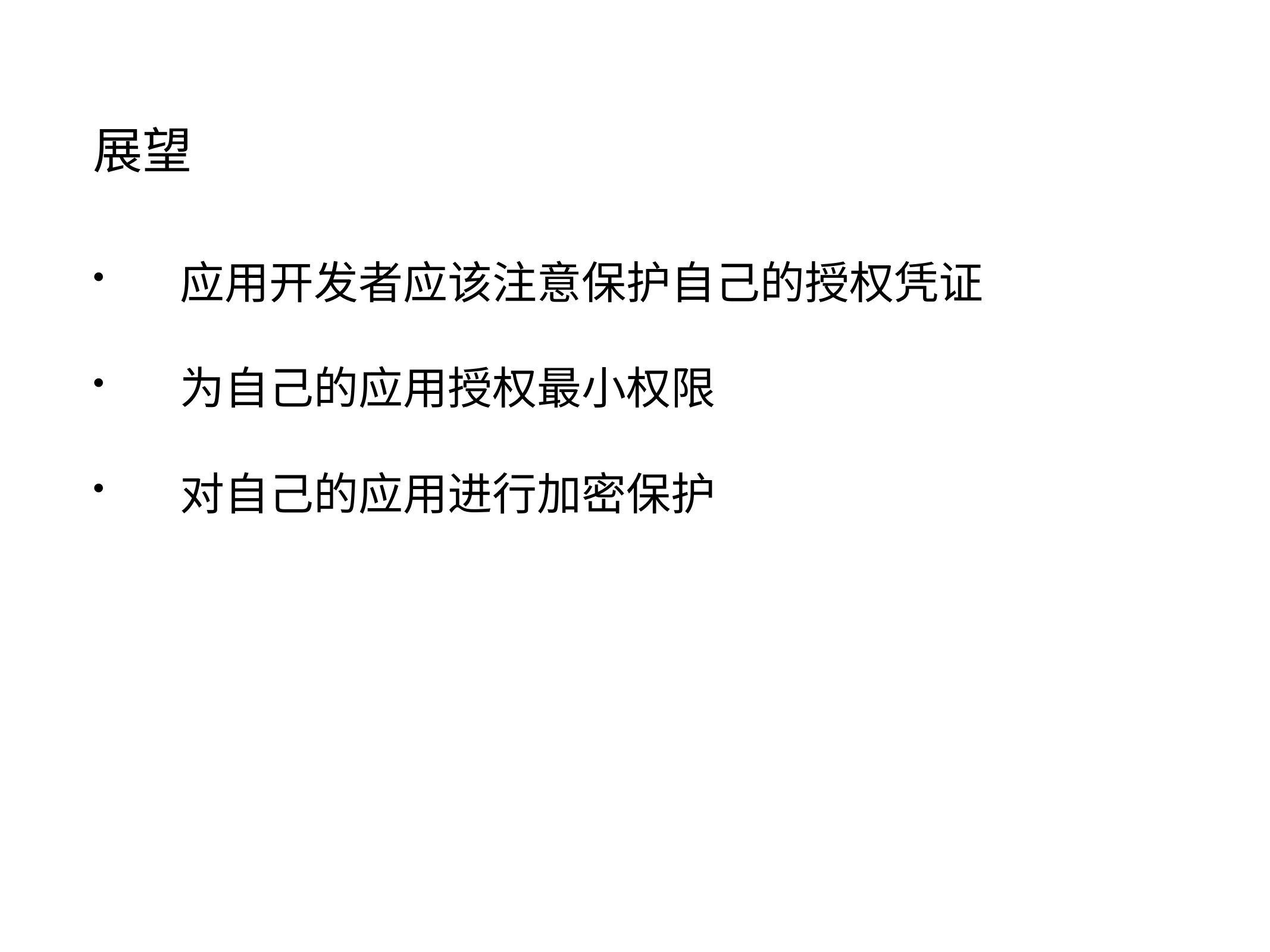

# 展望
应用开发者应该注意保护自己的授权凭证
为自己的应用授权最小权限
对自己的应用进行加密保护